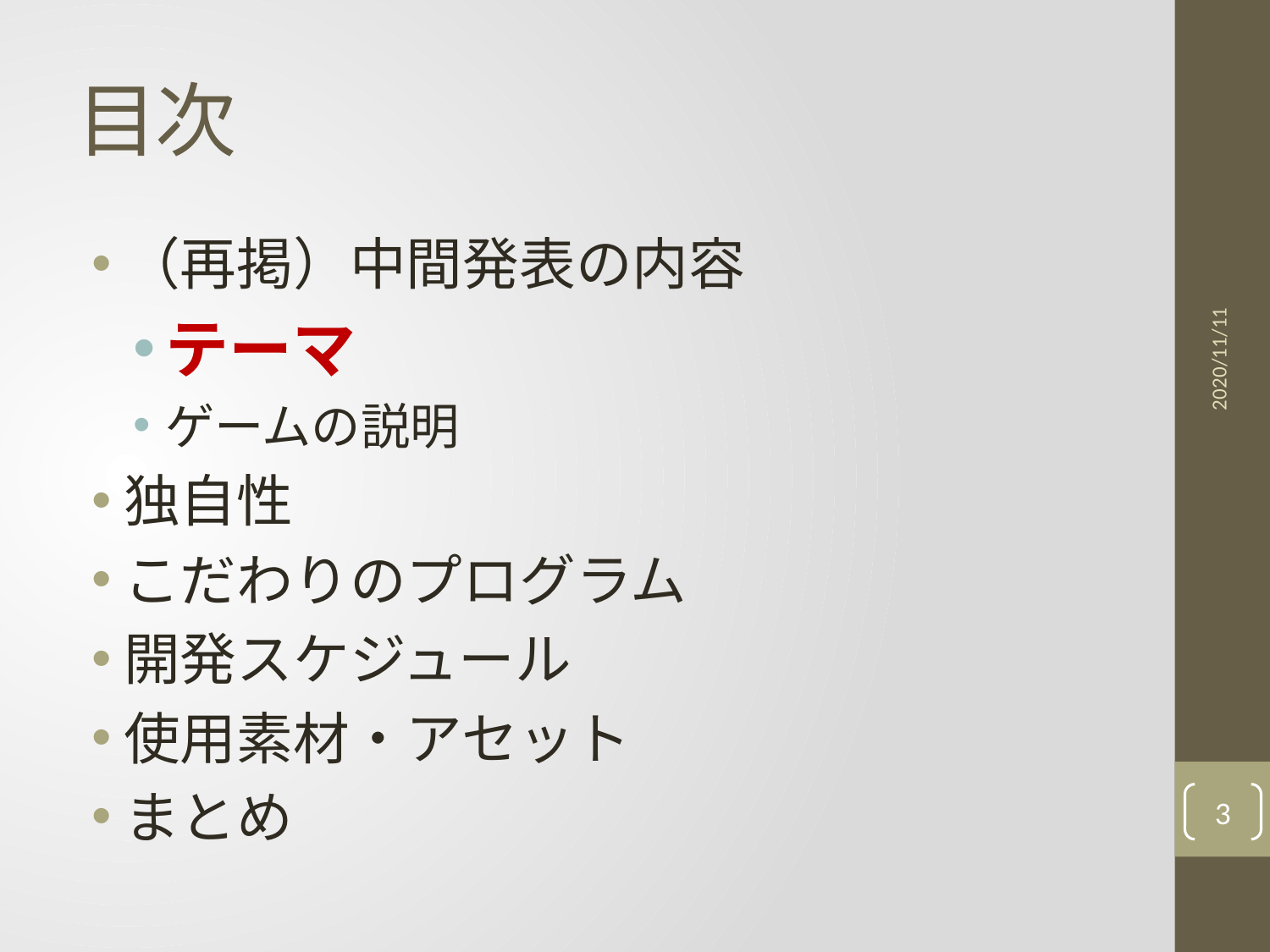

# 目次
（再掲）中間発表の内容
テーマ
ゲームの説明
独自性
こだわりのプログラム
開発スケジュール
使用素材・アセット
まとめ

2020/11/11
3